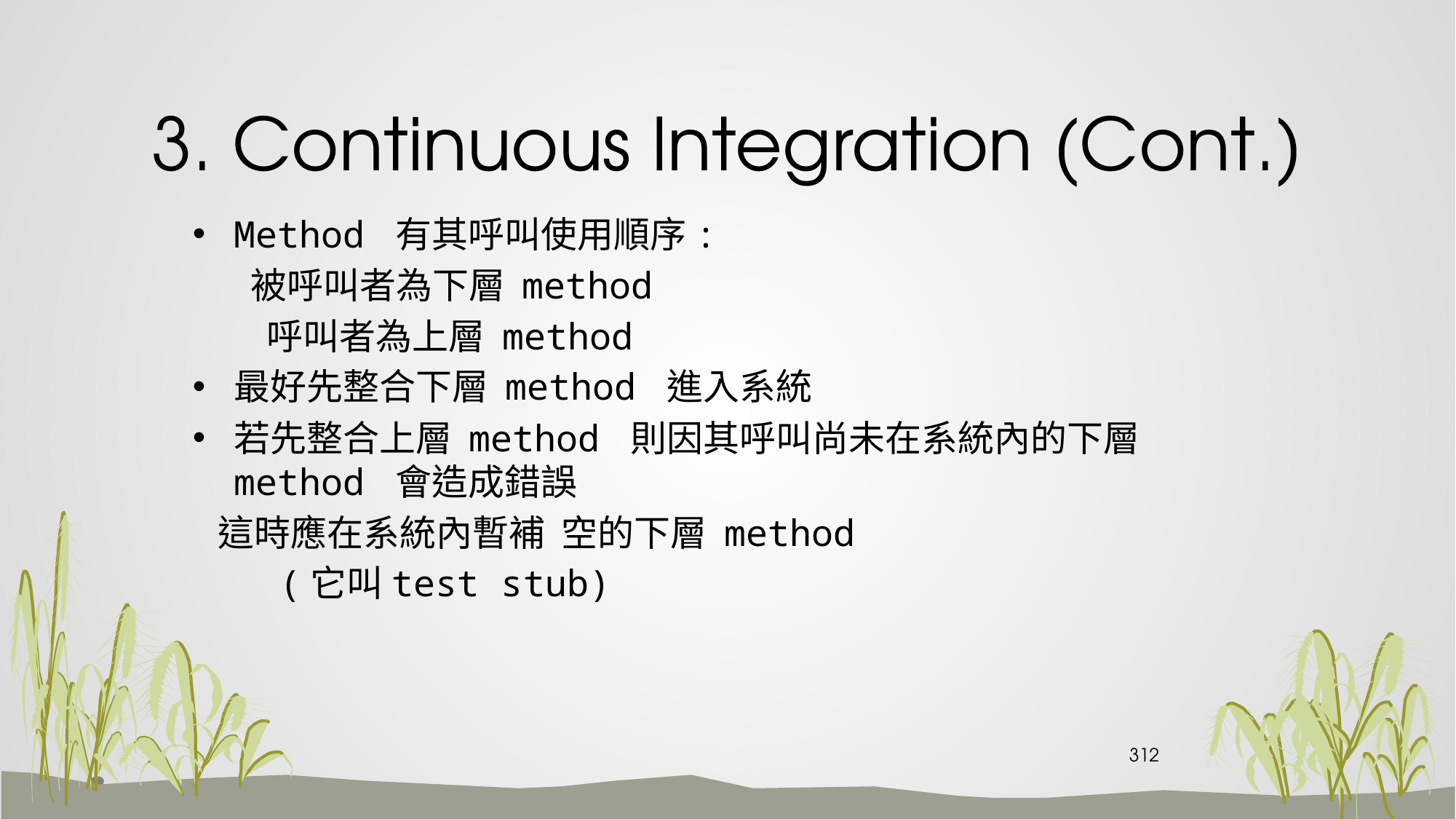

# 3. Continuous Integration (Cont.)
Method 有其呼叫使用順序:
      被呼叫者為下層 method
        呼叫者為上層 method
最好先整合下層 method 進入系統
若先整合上層 method 則因其呼叫尚未在系統內的下層 method 會造成錯誤
  這時應在系統內暫補  空的下層 method
    (它叫test stub)

312